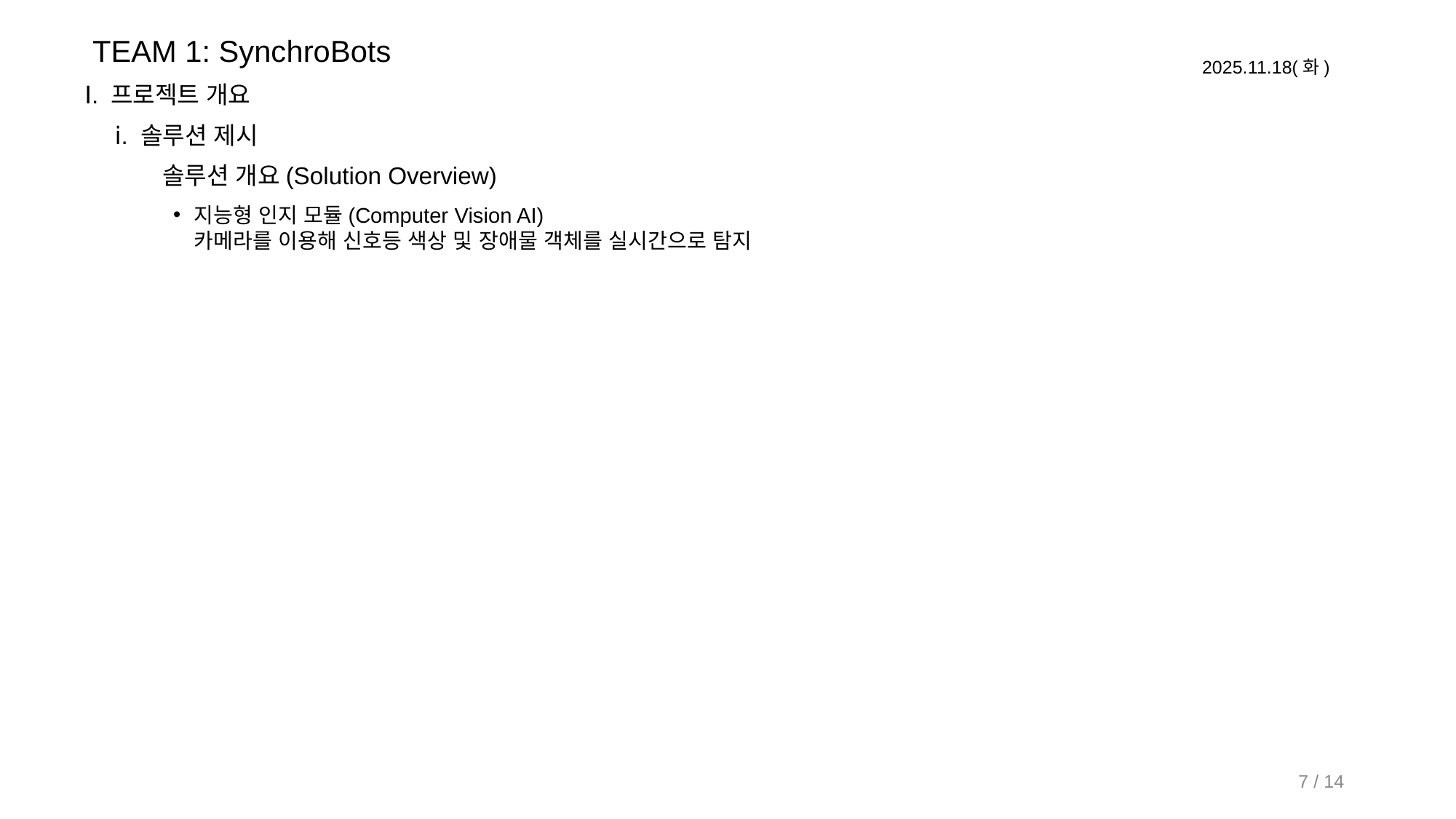

TEAM 1: SynchroBots
Ⅰ. 프로젝트 개요
ⅰ. 솔루션 제시
솔루션 개요(Solution Overview)
지능형 인지 모듈(Computer Vision AI)
카메라를 이용해 신호등 색상 및 장애물 객체를 실시간으로 탐지
7 / 14